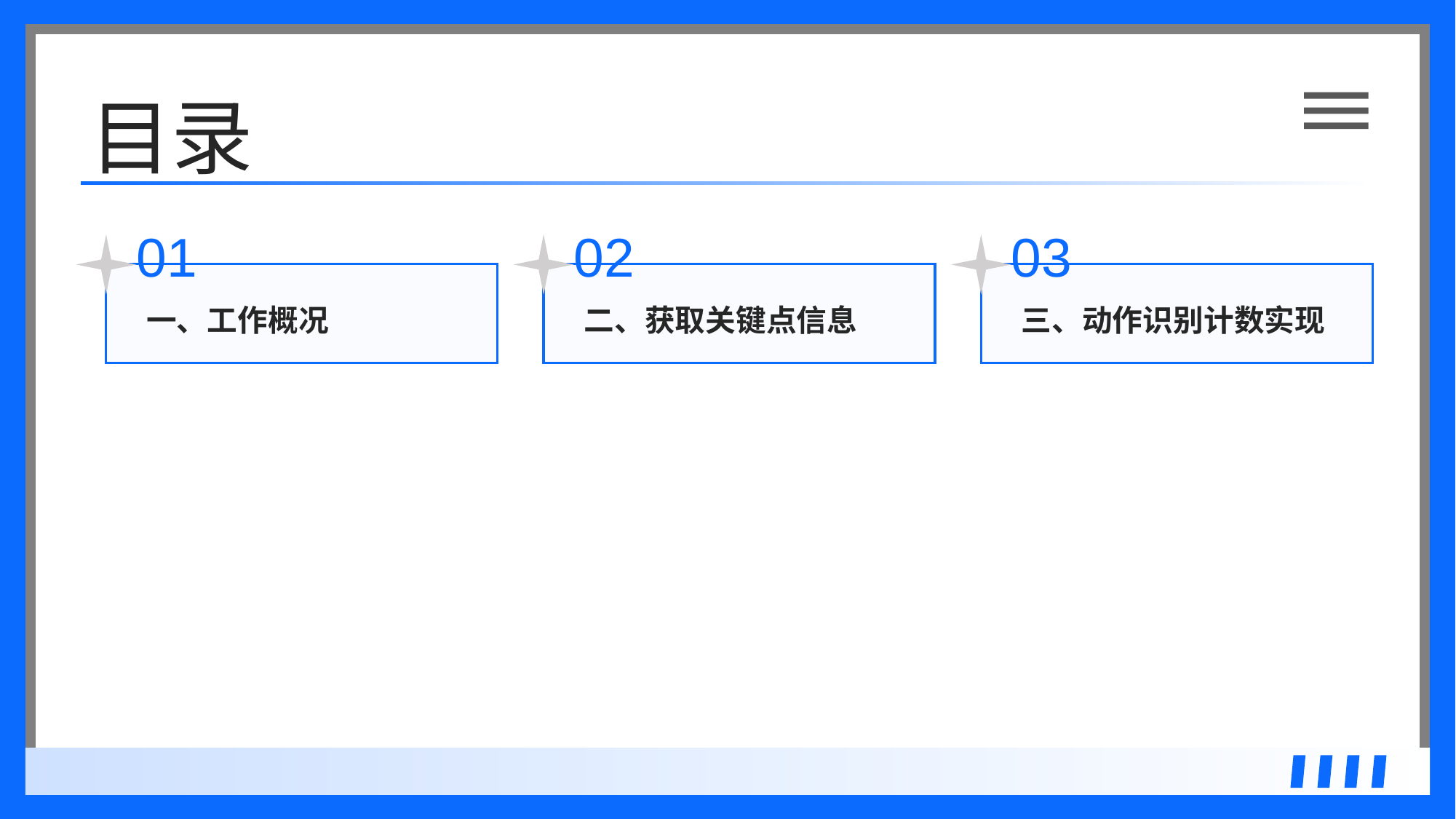

目录

01
02
03

一、工作概况
二、获取关键点信息
三、动作识别计数实现